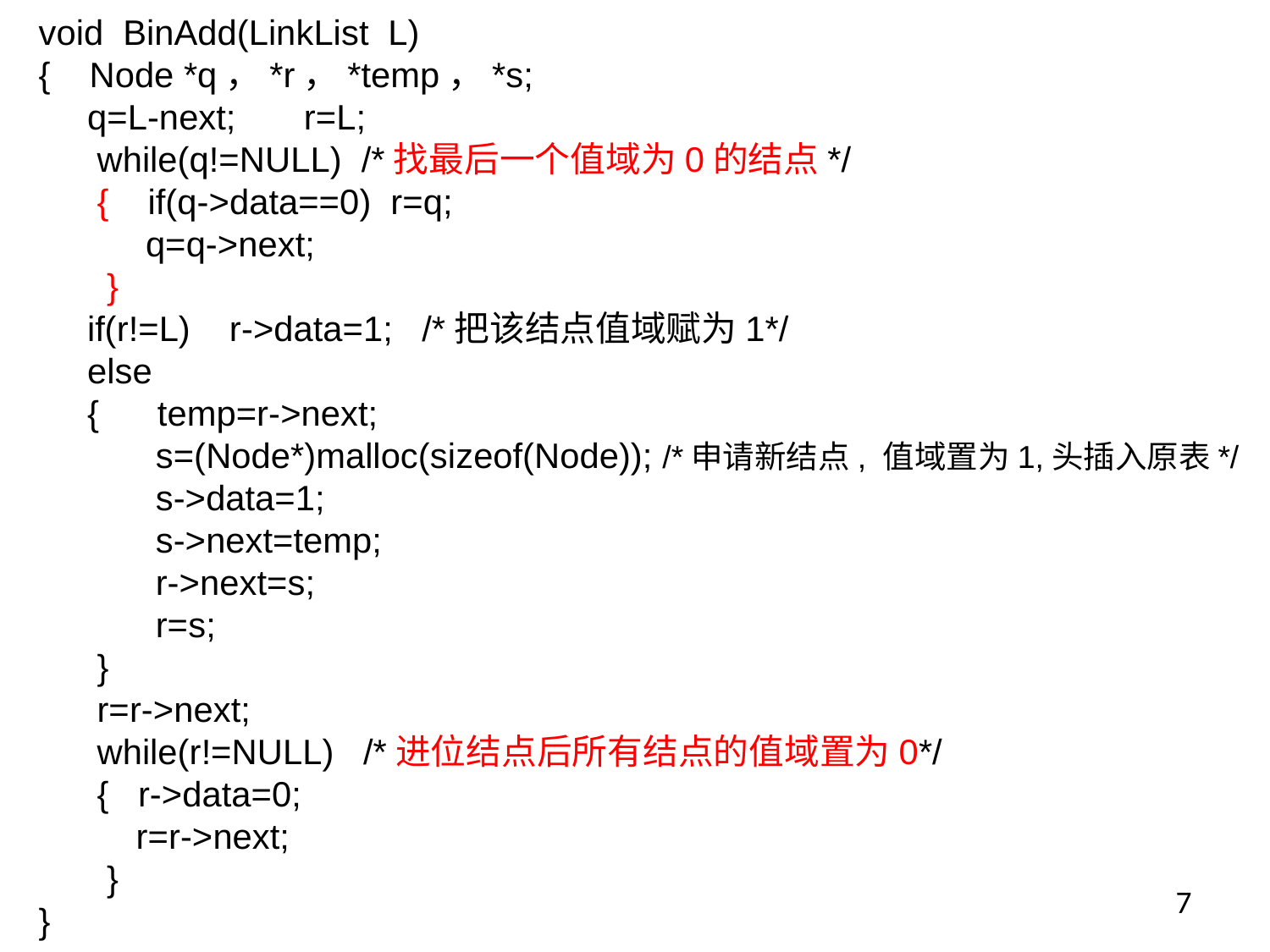

void  BinAdd(LinkList  L)
{    Node *q，*r，*temp，*s;
     q=L-next;       r=L;
      while(q!=NULL)  /*找最后一个值域为0的结点*/
      {    if(q->data==0)  r=q;
           q=q->next;
       }
     if(r!=L)    r->data=1;   /*把该结点值域赋为1*/
     else
     {      temp=r->next;
            s=(Node*)malloc(sizeof(Node)); /*申请新结点, 值域置为1,头插入原表*/
            s->data=1;
            s->next=temp;
            r->next=s;
            r=s;
      }
      r=r->next;
      while(r!=NULL)   /*进位结点后所有结点的值域置为0*/
      {   r->data=0;
          r=r->next;
       }
}
7